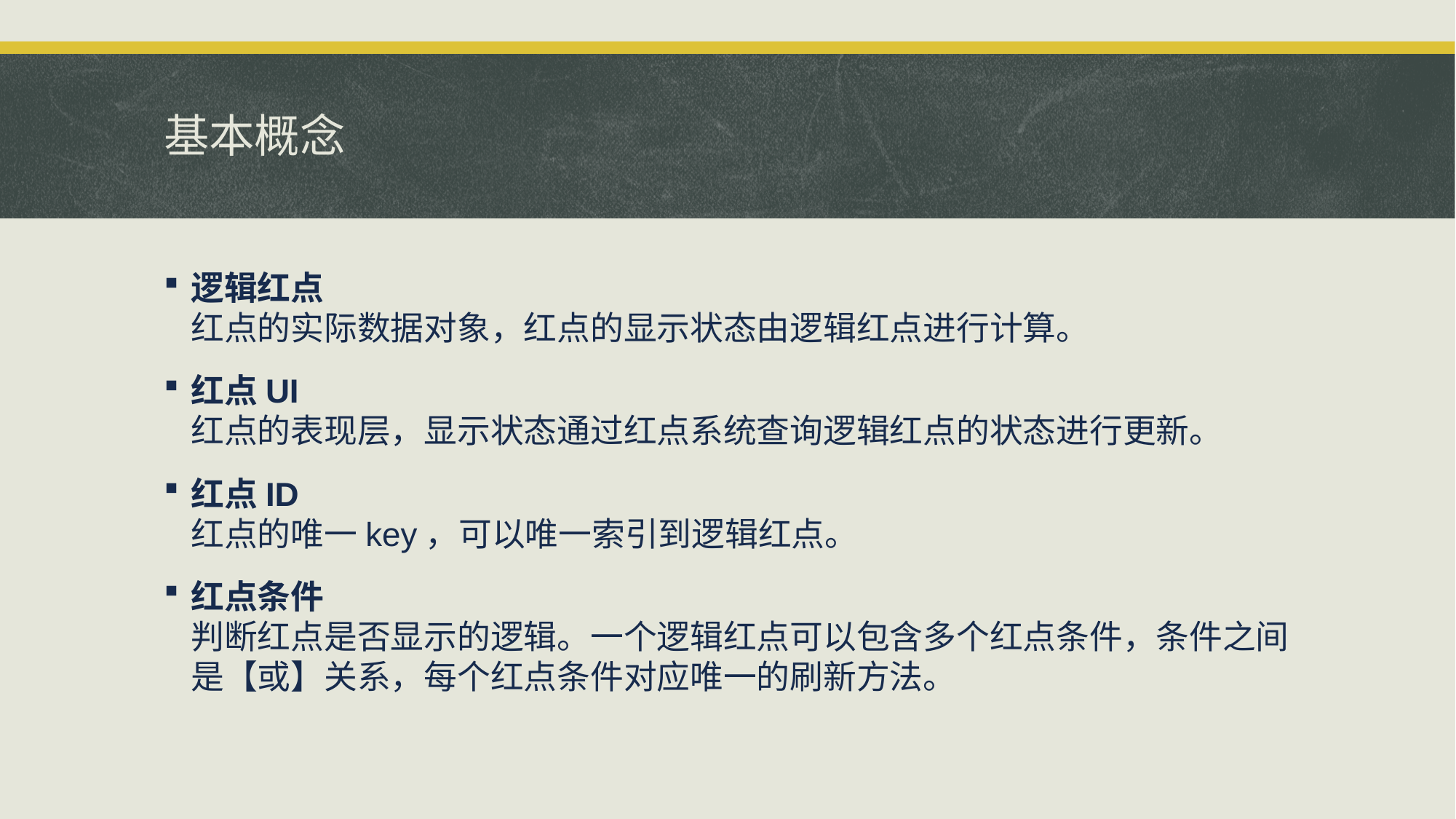

# 基本概念
逻辑红点
红点的实际数据对象，红点的显示状态由逻辑红点进行计算。
红点UI
红点的表现层，显示状态通过红点系统查询逻辑红点的状态进行更新。
红点ID
红点的唯一key，可以唯一索引到逻辑红点。
红点条件
判断红点是否显示的逻辑。一个逻辑红点可以包含多个红点条件，条件之间是【或】关系，每个红点条件对应唯一的刷新方法。